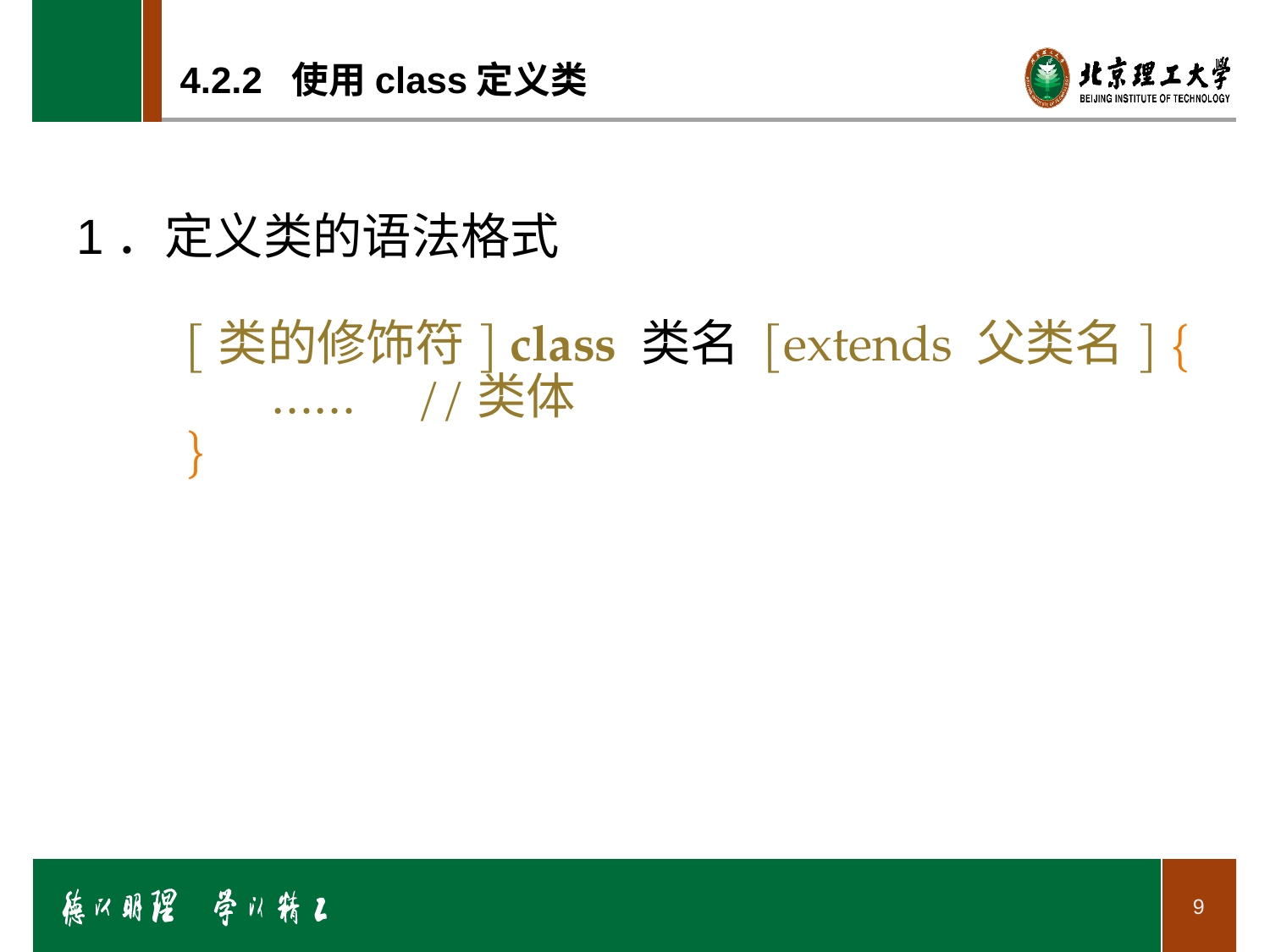

# 4.2.2  使用class定义类
1．定义类的语法格式

[类的修饰符] class 类名 [extends 父类名] {
       ……     //类体
}